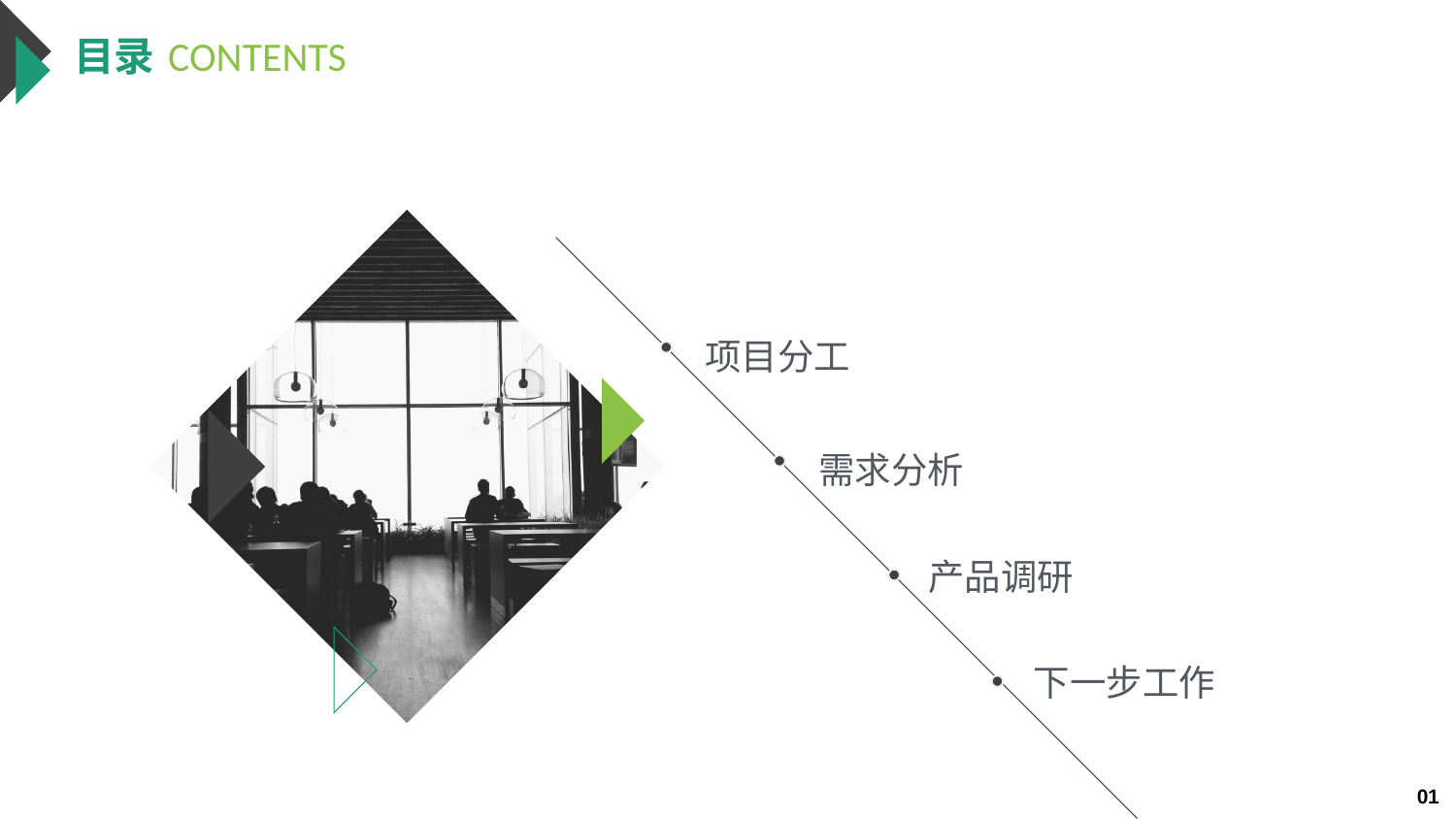

目录
CONTENTS

项目分工

需求分析

产品调研

下一步工作

01